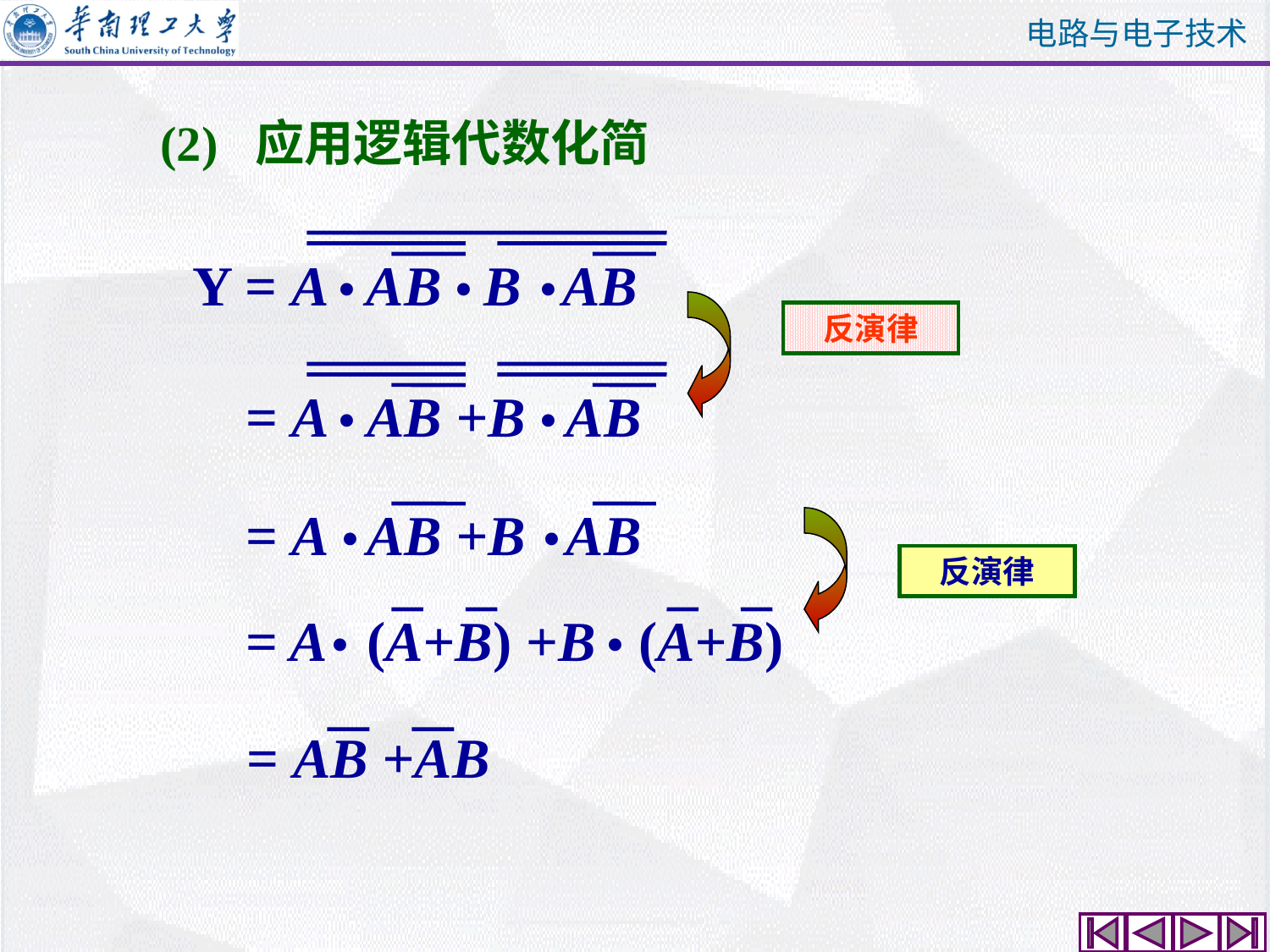

(2)  应用逻辑代数化简
.
.
.

Y = A   AB   B   AB

反演律
.
.

   = A   AB +B   AB

.
.
   = A   AB +B   AB

反演律
.
.
   = A   (A+B) +B   (A+B)

= AB +AB